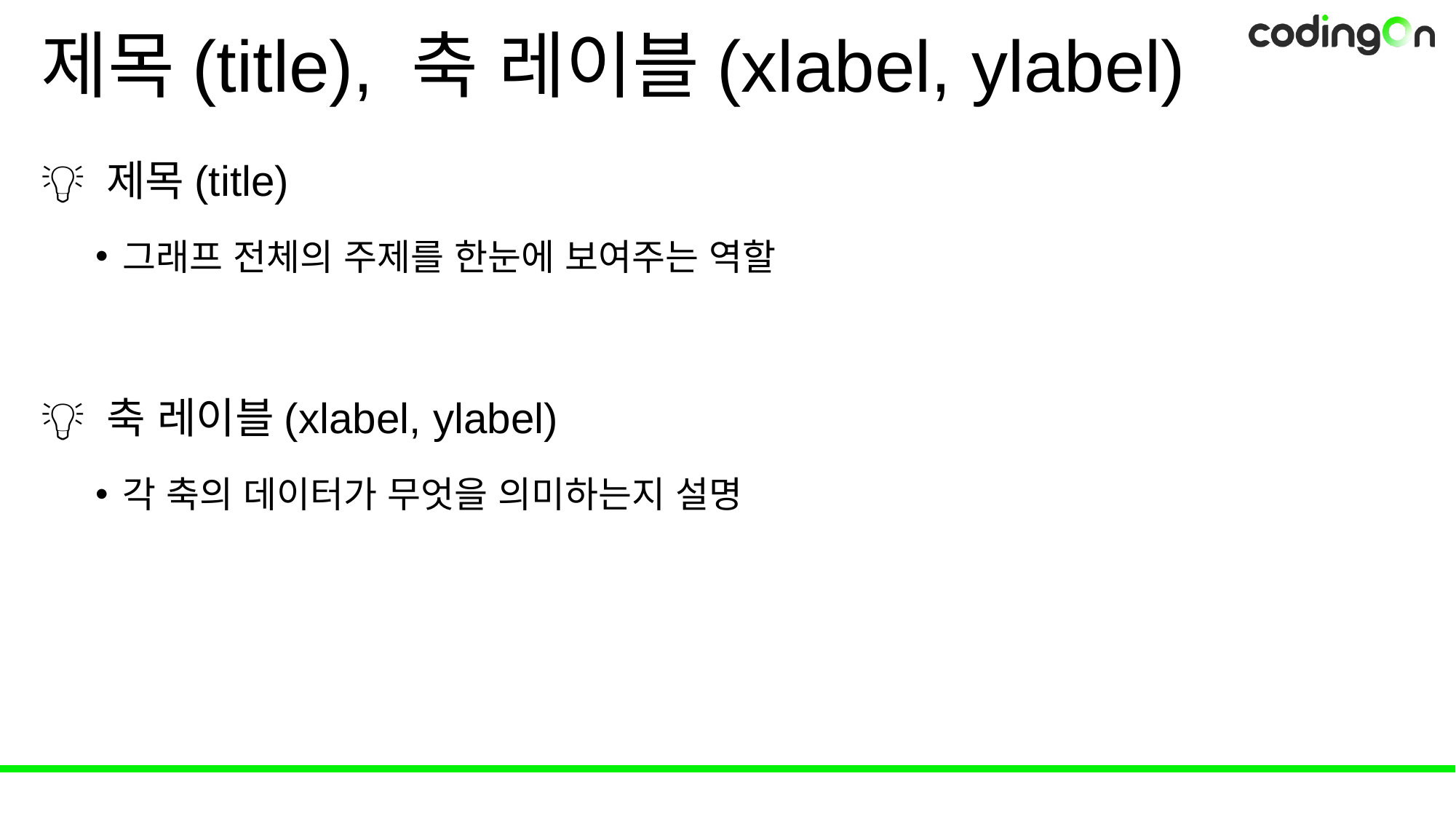

# 제목(title), 축 레이블(xlabel, ylabel)
💡 제목(title)
그래프 전체의 주제를 한눈에 보여주는 역할

💡 축 레이블(xlabel, ylabel)
각 축의 데이터가 무엇을 의미하는지 설명